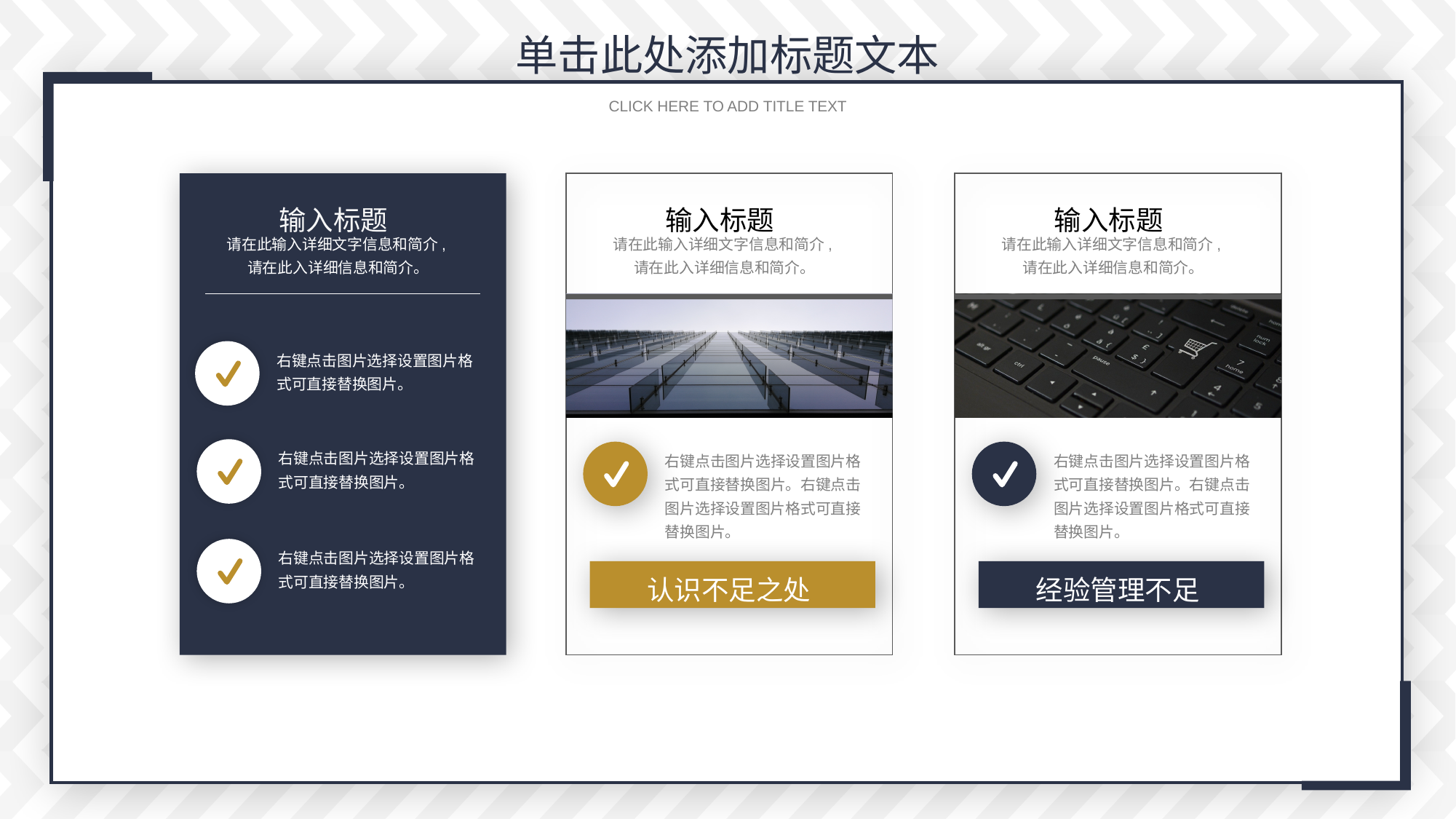

单击此处添加标题文本
 CLICK HERE TO ADD TITLE TEXT

输入标题
请在此输入详细文字信息和简介,请在此入详细信息和简介。
输入标题
请在此输入详细文字信息和简介,请在此入详细信息和简介。
输入标题
请在此输入详细文字信息和简介,请在此入详细信息和简介。

右键点击图片选择设置图片格式可直接替换图片。

右键点击图片选择设置图片格式可直接替换图片。

右键点击图片选择设置图片格式可直接替换图片。右键点击图片选择设置图片格式可直接替换图片。

右键点击图片选择设置图片格式可直接替换图片。右键点击图片选择设置图片格式可直接替换图片。

右键点击图片选择设置图片格式可直接替换图片。

认识不足之处
经验管理不足